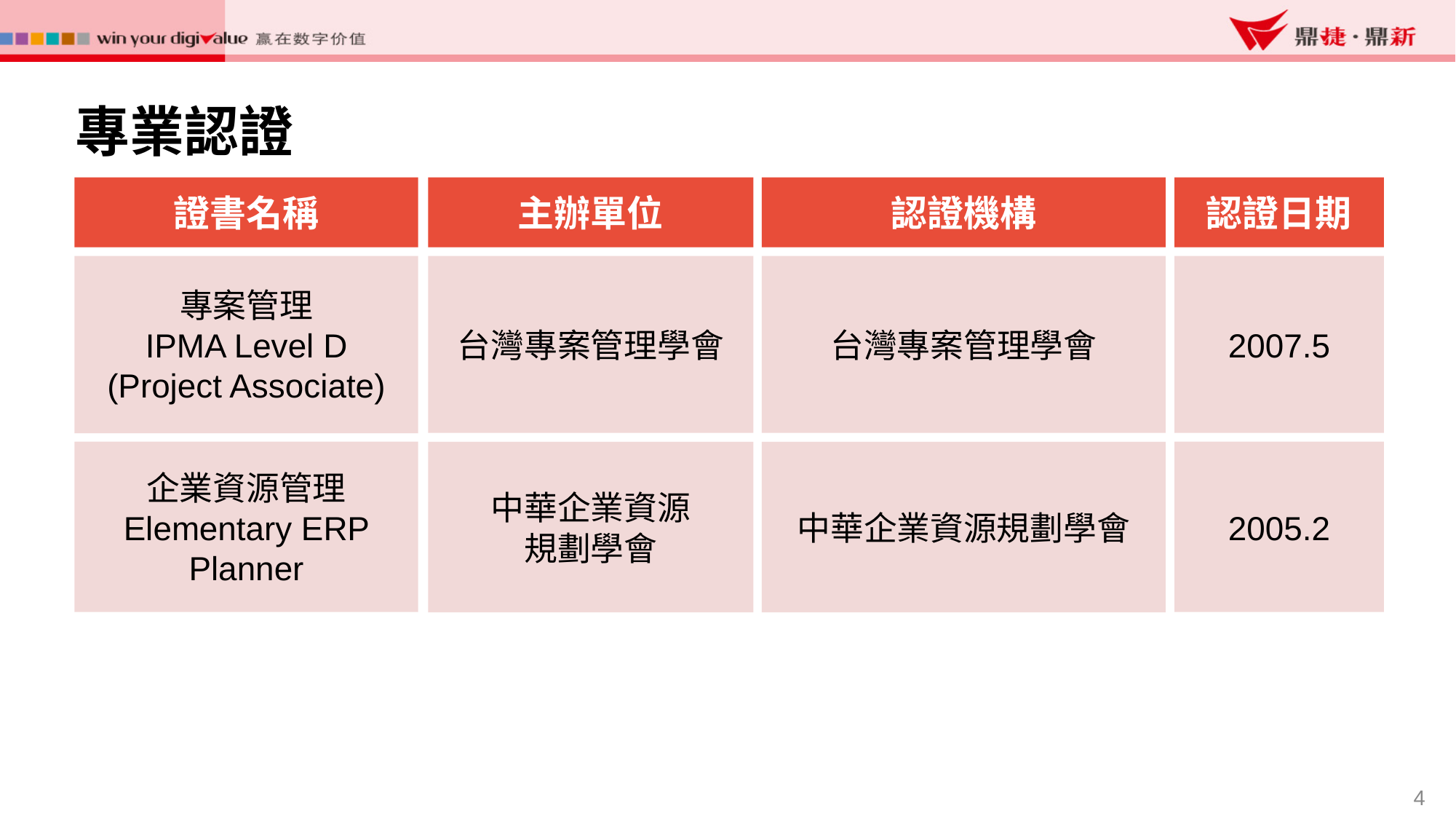

專業認證
證書名稱
主辦單位
認證機構
認證日期
專案管理
IPMA Level D
(Project Associate)
台灣專案管理學會
台灣專案管理學會
2007.5
企業資源管理
Elementary ERP Planner
中華企業資源
規劃學會
中華企業資源規劃學會
2005.2
4